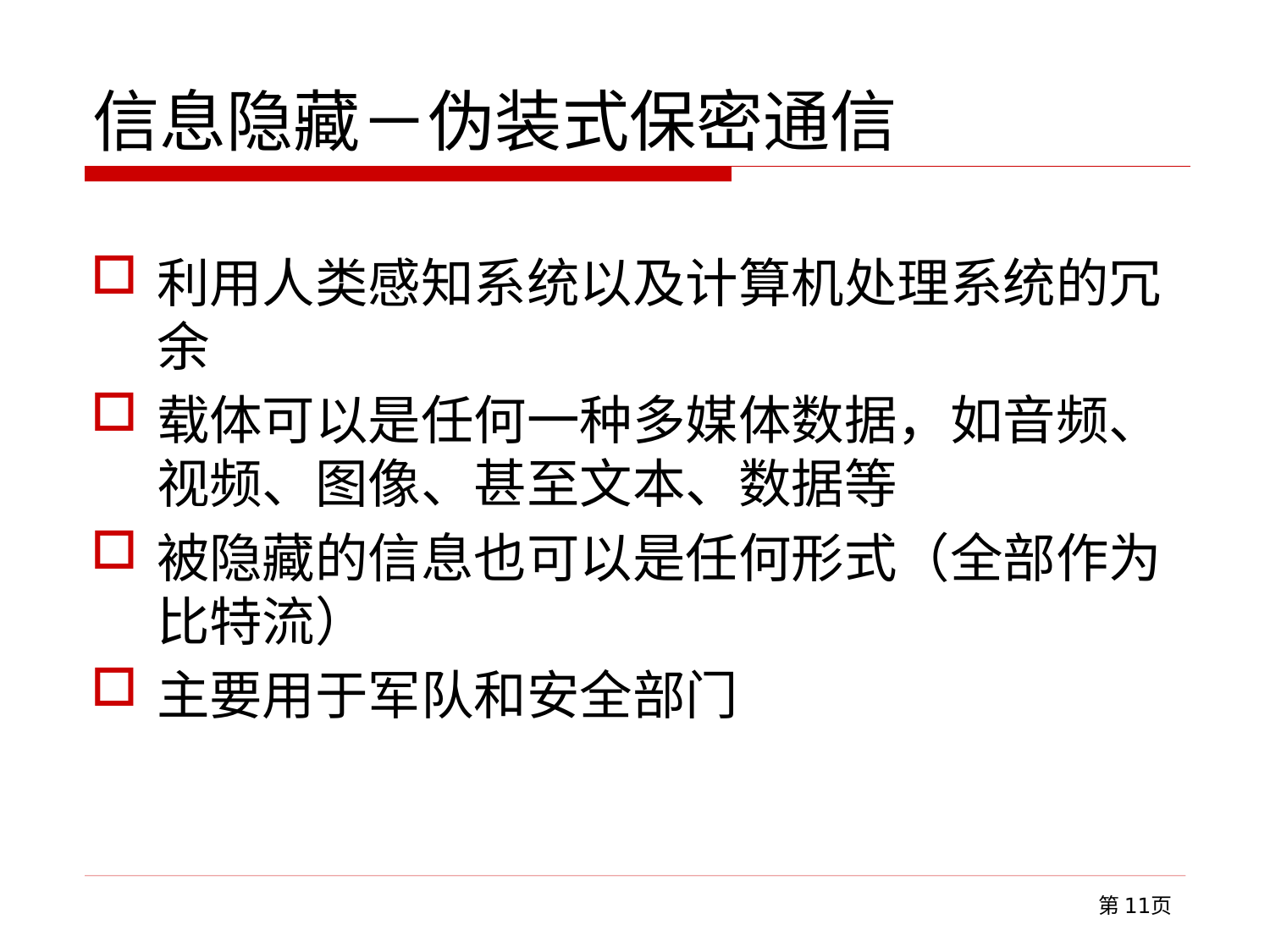

# 信息隐藏－伪装式保密通信
利用人类感知系统以及计算机处理系统的冗余
载体可以是任何一种多媒体数据，如音频、视频、图像、甚至文本、数据等
被隐藏的信息也可以是任何形式（全部作为比特流）
主要用于军队和安全部门
11